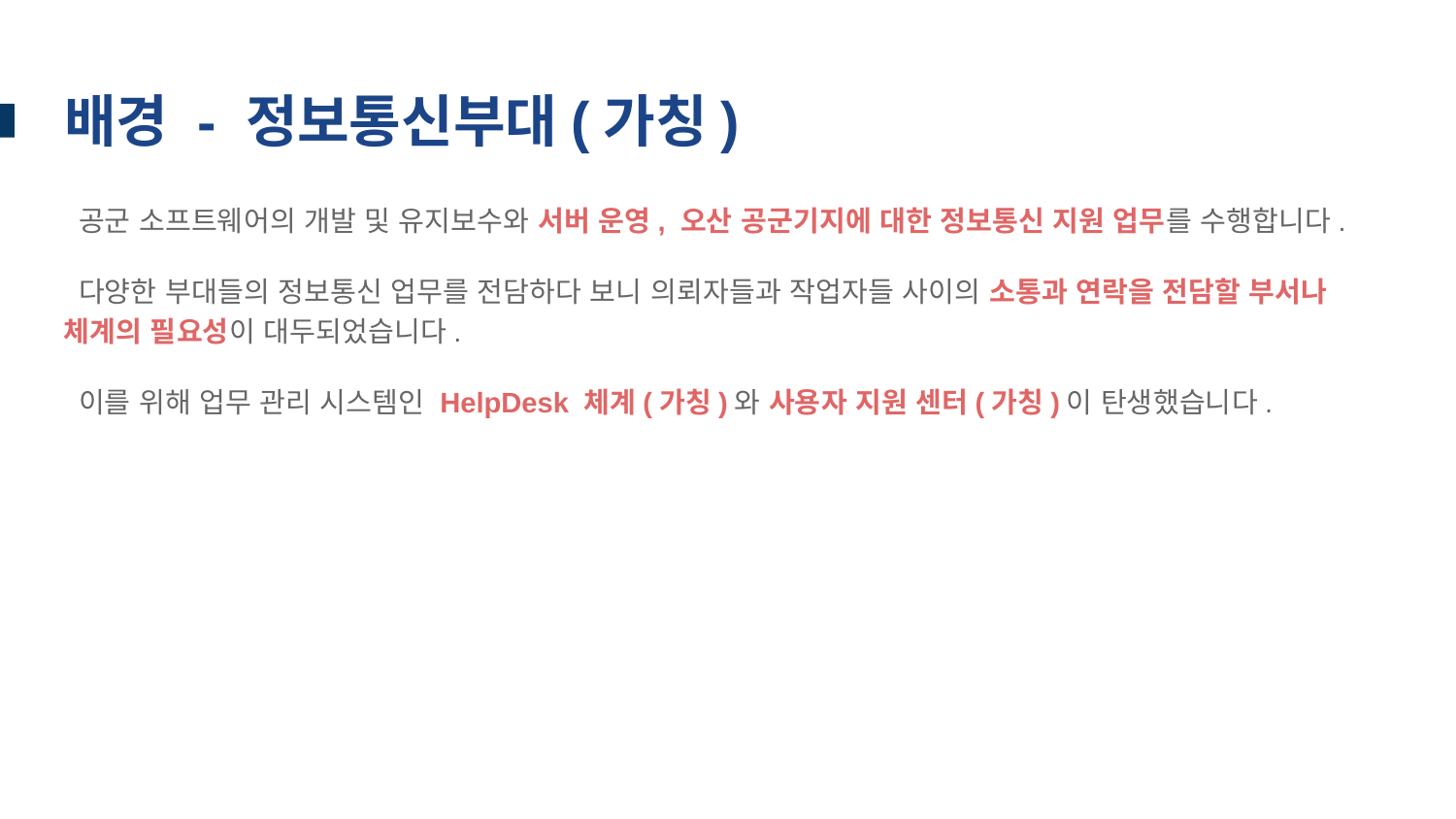

# 배경 - 정보통신부대(가칭)
 공군 소프트웨어의 개발 및 유지보수와 서버 운영, 오산 공군기지에 대한 정보통신 지원 업무를 수행합니다.
 다양한 부대들의 정보통신 업무를 전담하다 보니 의뢰자들과 작업자들 사이의 소통과 연락을 전담할 부서나 체계의 필요성이 대두되었습니다.
 이를 위해 업무 관리 시스템인 HelpDesk 체계(가칭)와 사용자 지원 센터(가칭)이 탄생했습니다.